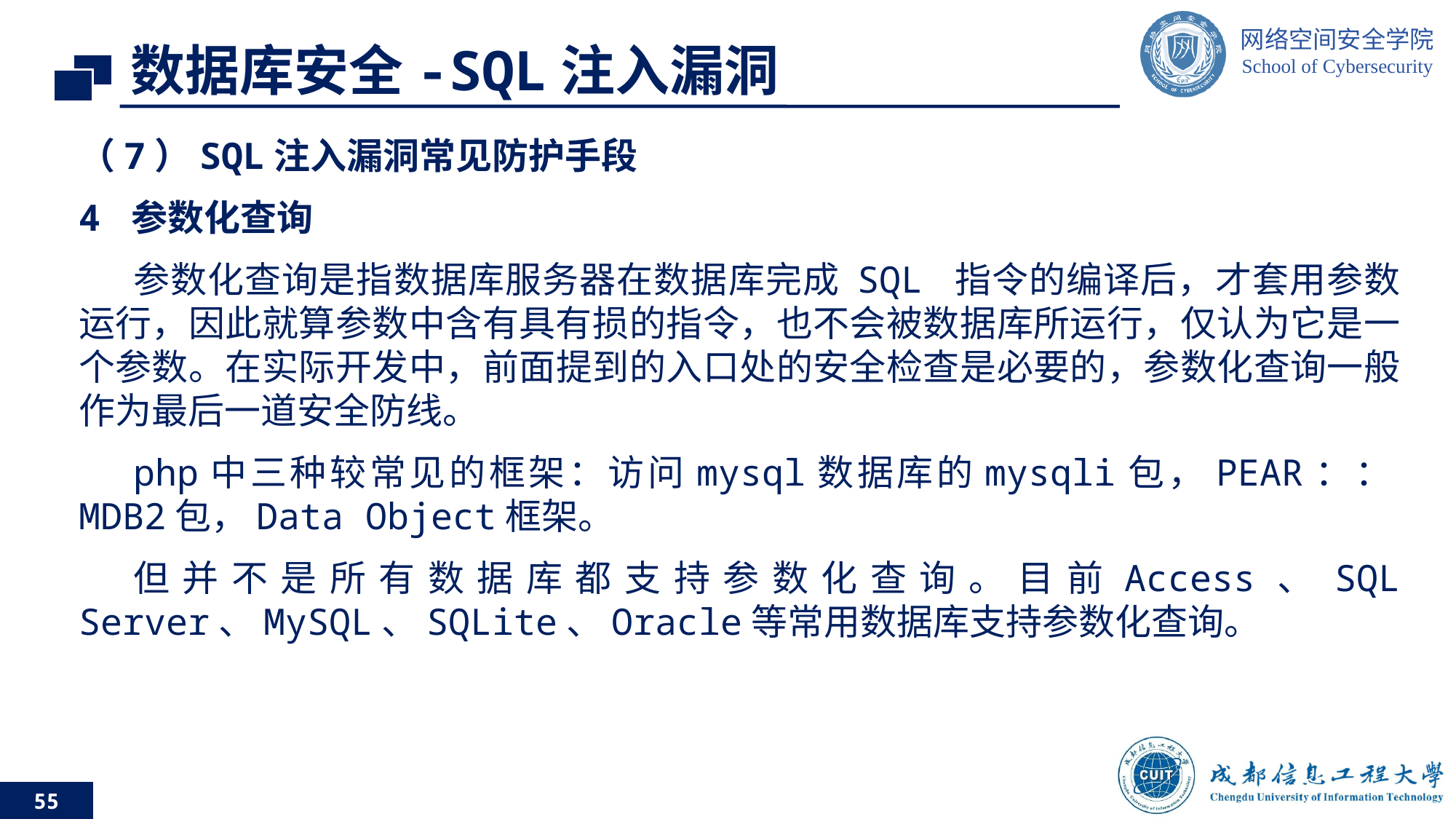

# 数据库安全-SQL注入漏洞
（7）SQL注入漏洞常见防护手段
4 参数化查询
参数化查询是指数据库服务器在数据库完成 SQL 指令的编译后，才套用参数运行，因此就算参数中含有具有损的指令，也不会被数据库所运行，仅认为它是一个参数。在实际开发中，前面提到的入口处的安全检查是必要的，参数化查询一般作为最后一道安全防线。
php中三种较常见的框架：访问mysql数据库的mysqli包，PEAR：：MDB2包，Data Object框架。
但并不是所有数据库都支持参数化查询。目前Access、SQL Server、MySQL、SQLite、Oracle等常用数据库支持参数化查询。

55